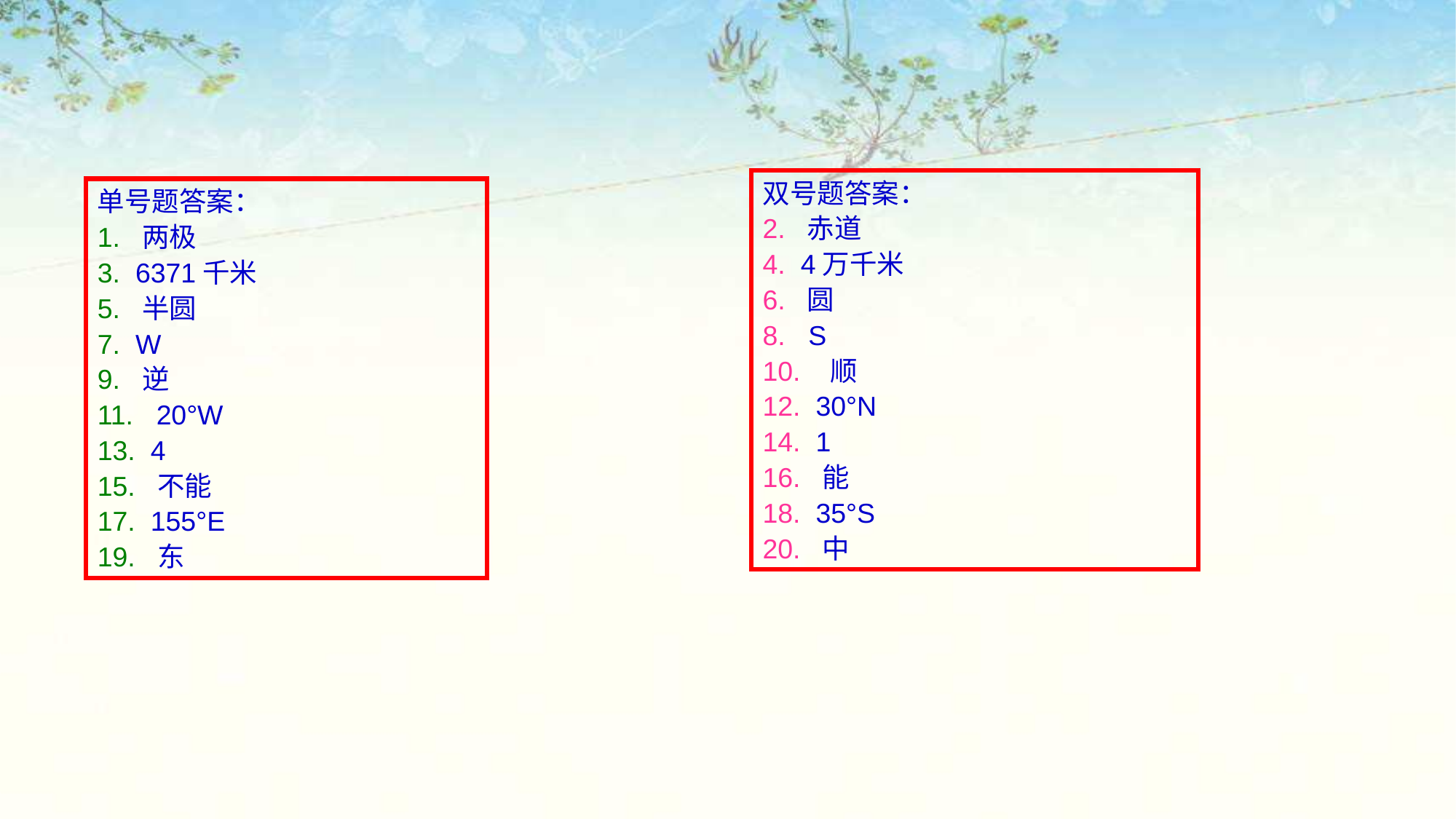

双号题答案：
2.  赤道
4.  4万千米
6.  圆
8.   S
10.   顺
12.  30°N
14.  1
16.  能
18.  35°S
20.  中
单号题答案：
1.  两极
3.  6371千米
5.  半圆
7.  W
9.  逆
11.   20°W
13.  4
15.  不能
17.  155°E
19.  东